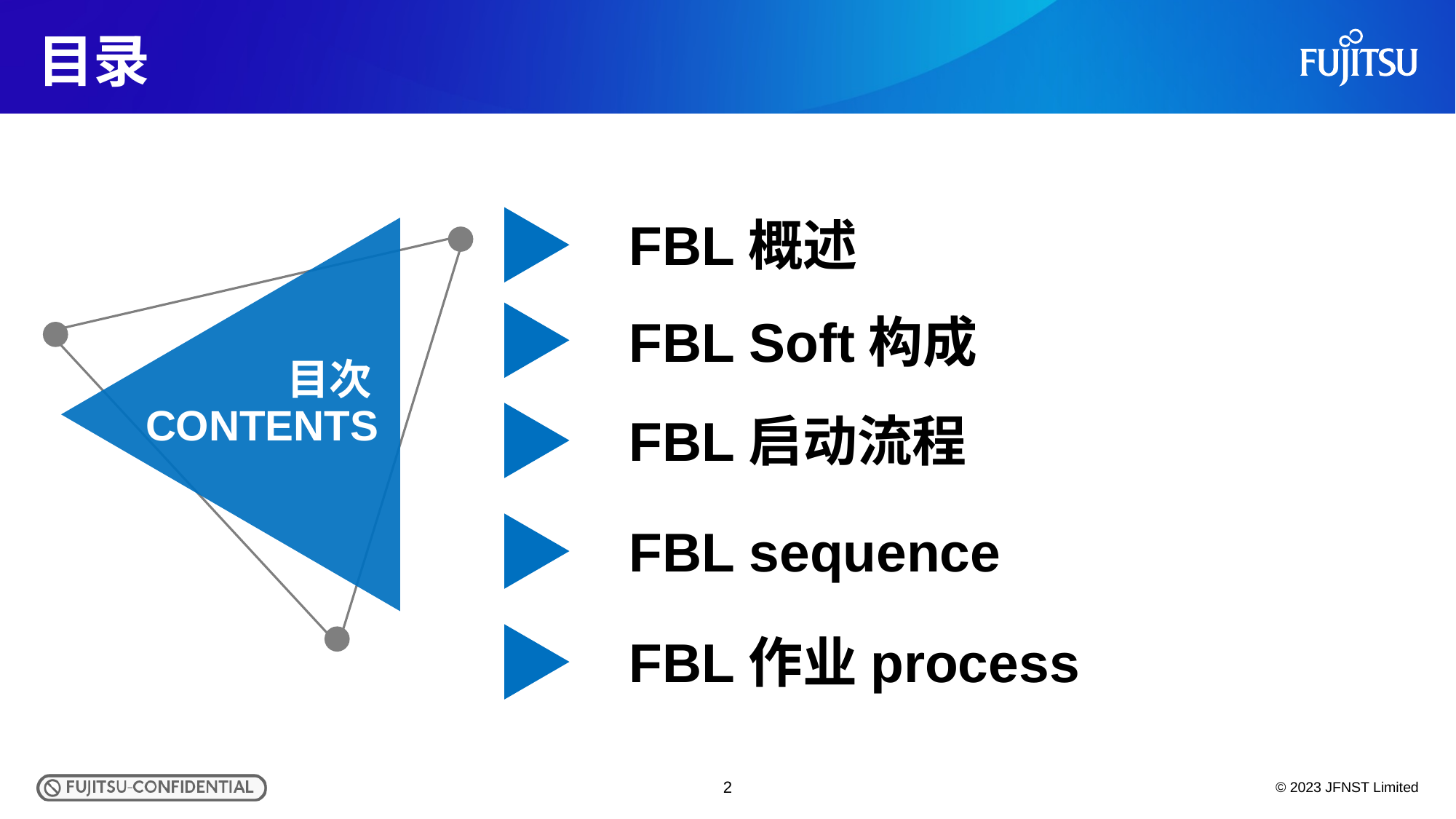

# 目录

FBL概述

FBL Soft构成

目次
CONTENTS
FBL启动流程

FBL sequence

FBL作业process

2
© 2023 JFNST Limited